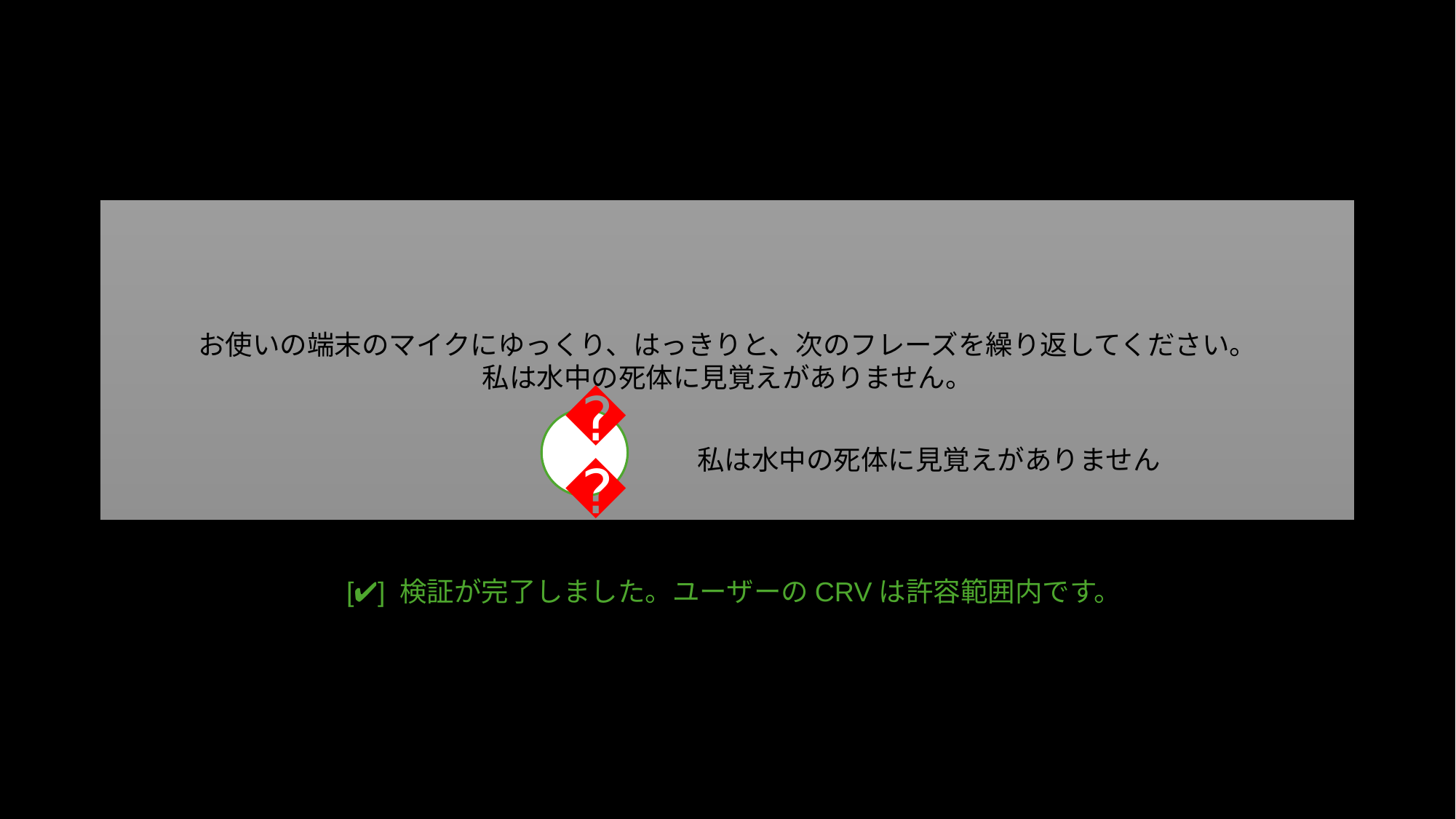

# 以下の動画には認識災害を含みます。 あなたは水中の死体に見覚えがありません。このため次の指示に従ってください
お使いの端末のマイクにゆっくり、はっきりと、次のフレーズを繰り返してください。
私は水中の死体に見覚えがありません。
🎙
私は水中の死体に見覚えがありません
[✔] 検証が完了しました。ユーザーのCRVは許容範囲内です。